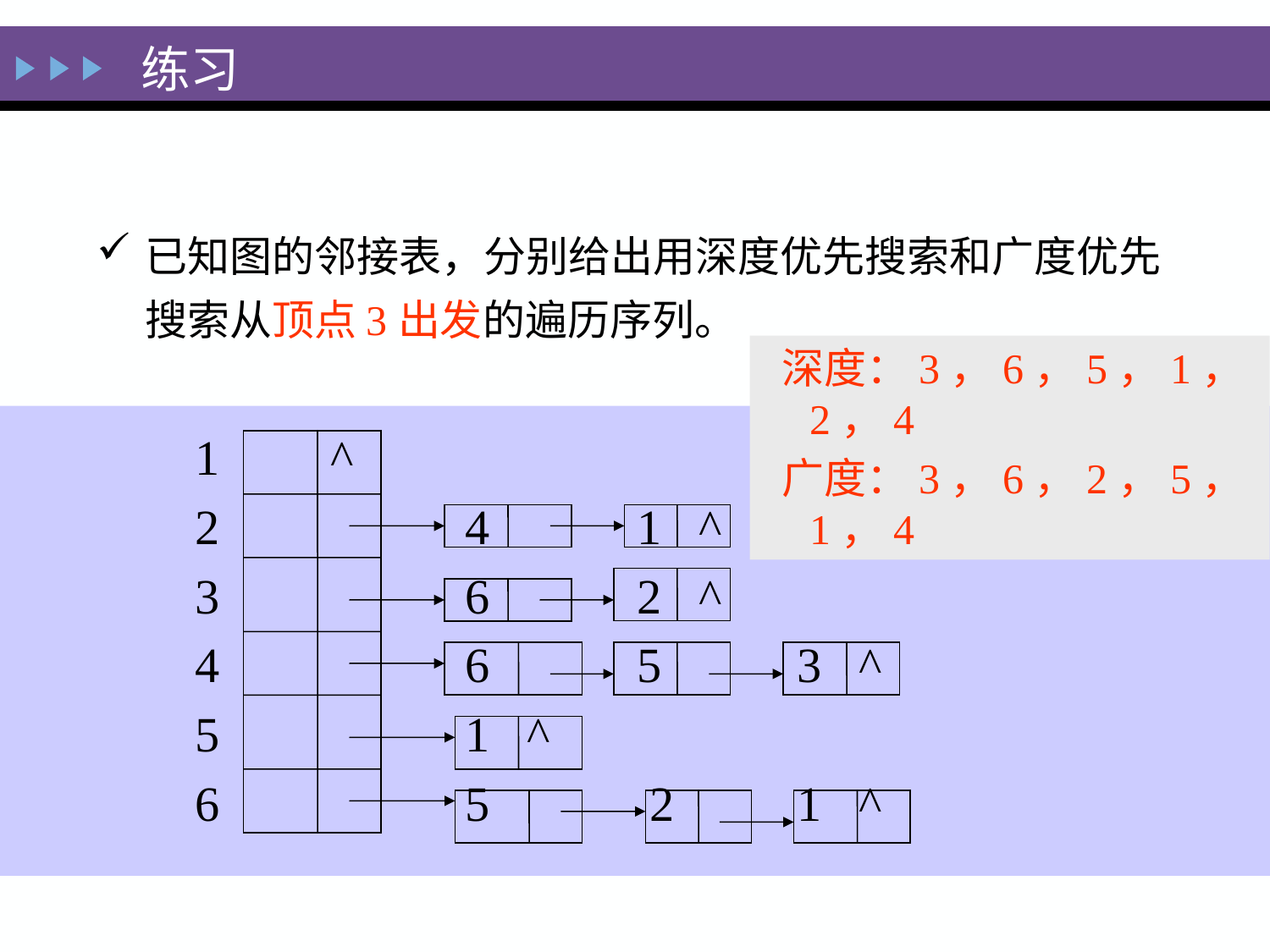

练习
已知图的邻接表，分别给出用深度优先搜索和广度优先搜索从顶点3出发的遍历序列。

        1         ^
        2                    4            1   ^
        3                    6            2   ^
        4                    6            5           3   ^
        5                    1   ^
        6                    5             2          1   ^

 深度：3，6，5，1，2，4
 广度：3，6，2，5，1，4